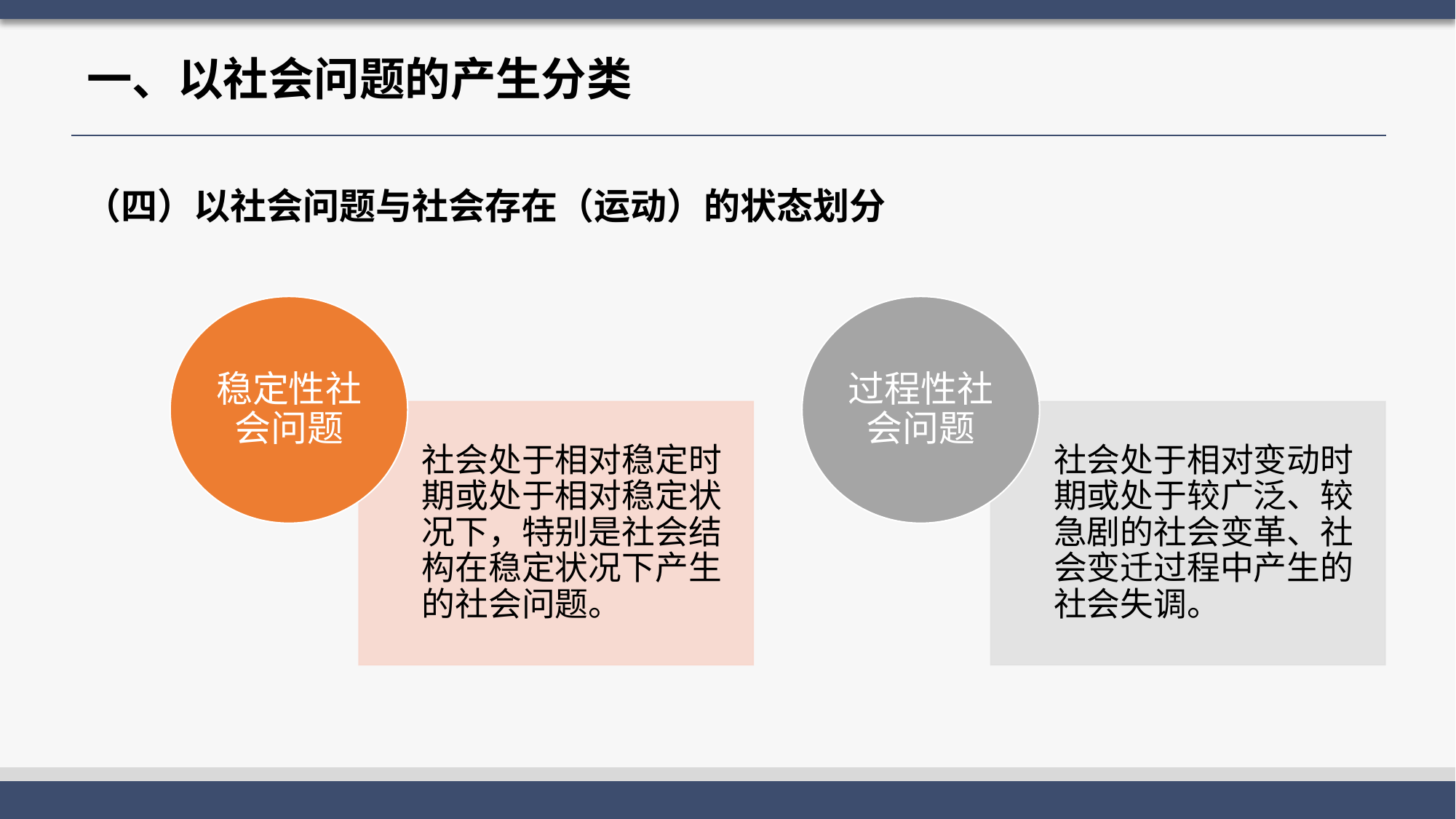

# 一、以社会问题的产生分类

（四）以社会问题与社会存在（运动）的状态划分

社会处于相对稳定时期或处于相对稳定状况下，特别是社会结构在稳定状况下产生的社会问题。
稳定性社会问题
社会处于相对变动时期或处于较广泛、较急剧的社会变革、社会变迁过程中产生的社会失调。
过程性社会问题